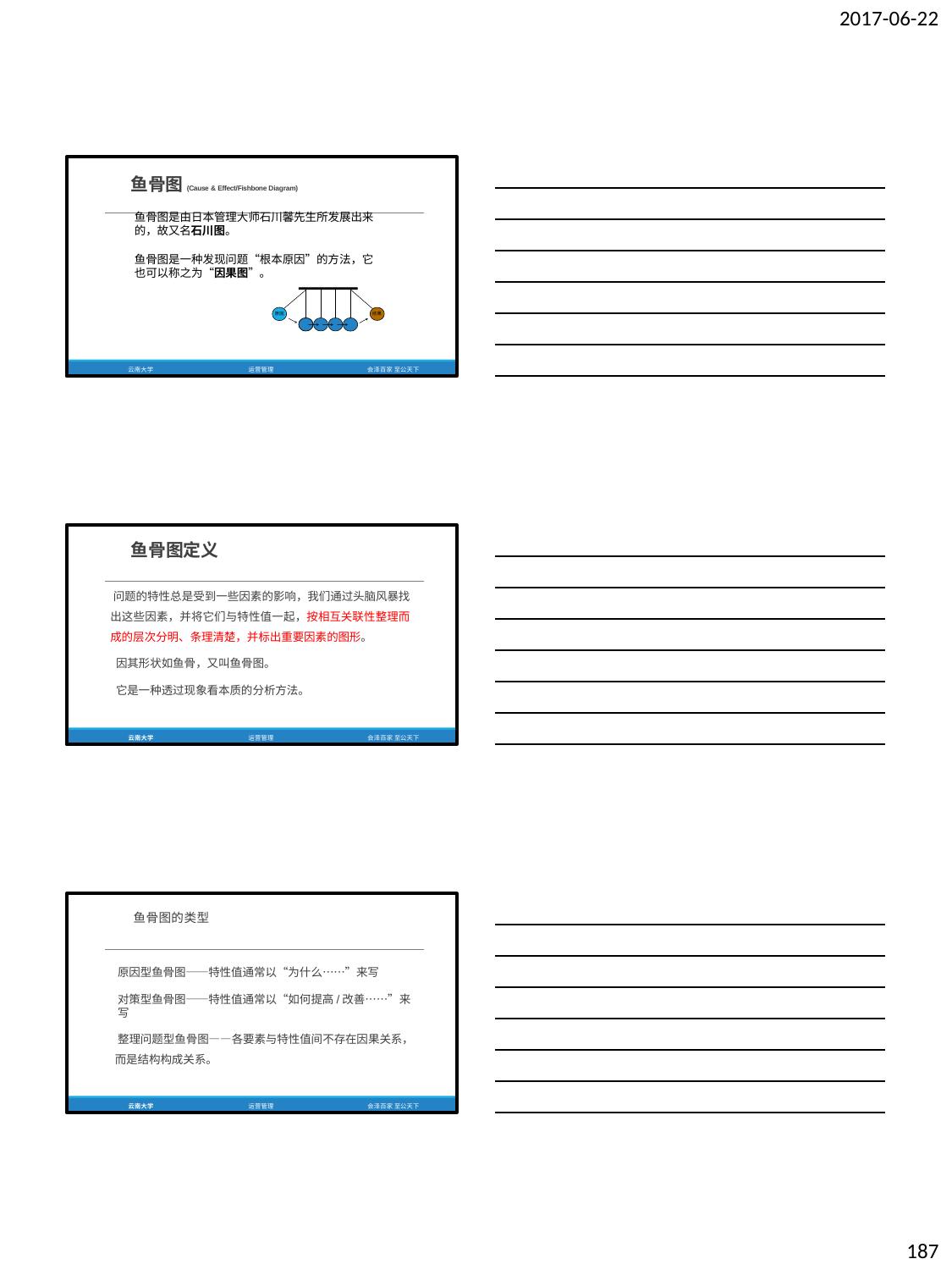

2017-06-22

鱼骨图(Cause & Effect/Fishbone Diagram)
鱼骨图是由日本管理大师石川馨先生所发展出来 的，故又名石川图。

鱼骨图是一种发现问题“根本原因”的方法，它 也可以称之为“因果图”。

结果
原因

云南大学
运营管理
会泽百家 至公天下

鱼骨图定义

问题的特性总是受到一些因素的影响，我们通过头脑风暴找 出这些因素，并将它们与特性值一起，按相互关联性整理而 成的层次分明、条理清楚，并标出重要因素的图形。

因其形状如鱼骨，又叫鱼骨图。

它是一种透过现象看本质的分析方法。

云南大学
运营管理
会泽百家 至公天下

鱼骨图的类型

原因型鱼骨图——特性值通常以“为什么……”来写

对策型鱼骨图——特性值通常以“如何提高/改善……”来写
整理问题型鱼骨图——各要素与特性值间不存在因果关系， 而是结构构成关系。

云南大学
运营管理
会泽百家 至公天下

187